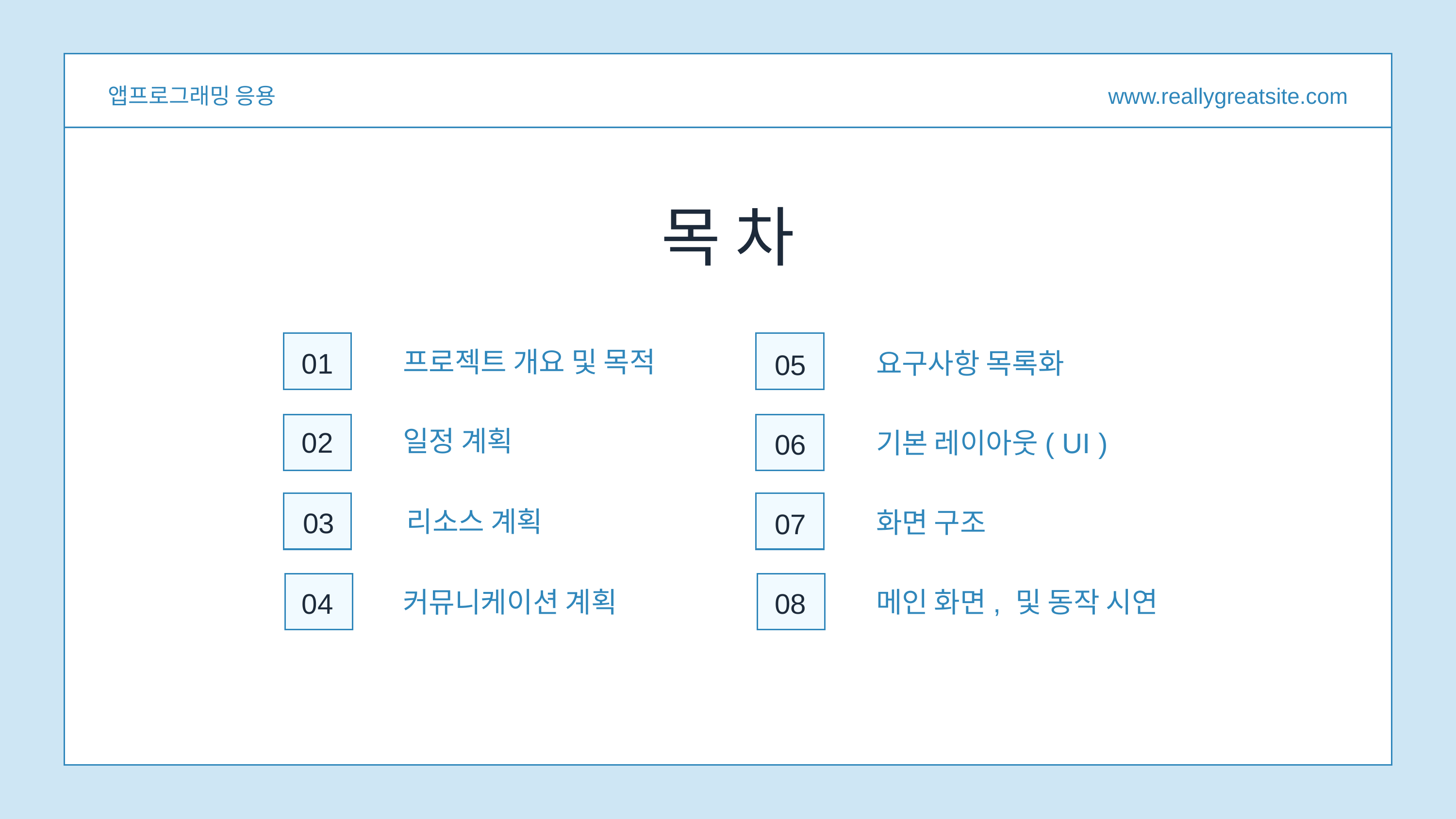

앱프로그래밍 응용
www.reallygreatsite.com

목 차

프로젝트 개요 및 목적
01
요구사항 목록화
05

일정 계획
02
기본 레이아웃( UI )
06

리소스 계획
화면 구조
03
07

커뮤니케이션 계획
메인 화면, 및 동작 시연
04
08